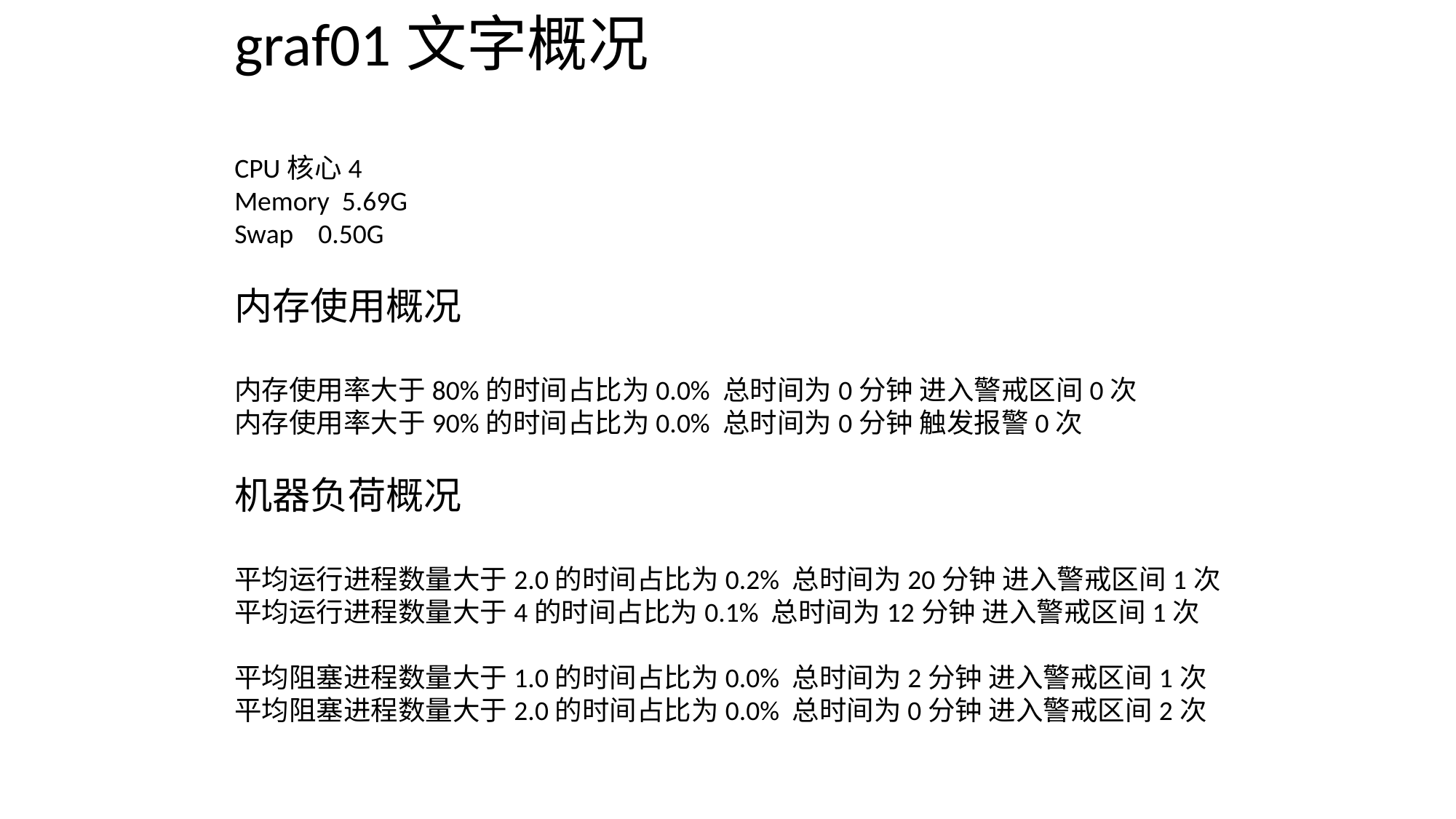

graf01文字概况
CPU核心4
Memory  5.69G
Swap    0.50G
内存使用概况
内存使用率大于80%的时间占比为0.0% 总时间为0分钟 进入警戒区间0次
内存使用率大于90%的时间占比为0.0% 总时间为0分钟 触发报警0次
机器负荷概况
平均运行进程数量大于2.0的时间占比为0.2% 总时间为20分钟 进入警戒区间1次
平均运行进程数量大于4的时间占比为0.1% 总时间为12分钟 进入警戒区间1次
平均阻塞进程数量大于1.0的时间占比为0.0% 总时间为2分钟 进入警戒区间1次
平均阻塞进程数量大于2.0的时间占比为0.0% 总时间为0分钟 进入警戒区间2次